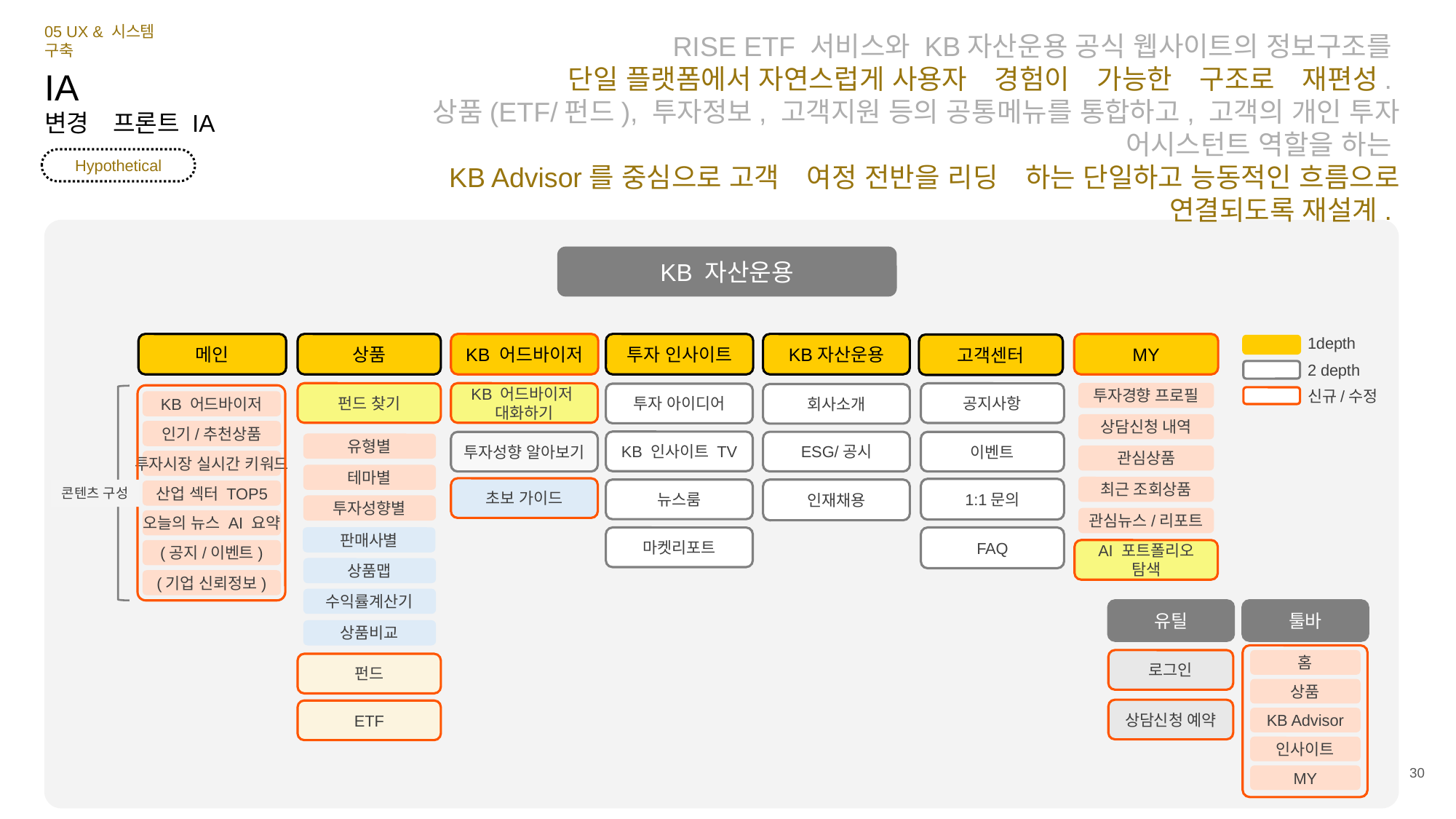

05 UX & 시스템 구축
RISE ETF 서비스와 KB자산운용 공식 웹사이트의 정보구조를
단일 플랫폼에서 자연스럽게 사용자　경험이　가능한　구조로　재편성.
상품(ETF/펀드), 투자정보, 고객지원 등의 공통메뉴를 통합하고, 고객의 개인 투자 어시스턴트 역할을 하는
KB Advisor를 중심으로 고객　여정 전반을 리딩　하는 단일하고 능동적인 흐름으로 연결되도록 재설계.
IA
변경　프론트 IA
Hypothetical

KB 자산운용
1depth

2 depth

신규/수정

메인
상품
KB 어드바이저
투자 인사이트
KB자산운용
MY
고객센터
투자경향 프로필
펀드 찾기
KB 어드바이저
대화하기
공지사항
투자 아이디어
회사소개

KB 어드바이저
상담신청 내역
인기/추천상품
KB 인사이트 TV
ESG/공시
투자성향 알아보기
이벤트
유형별
관심상품
투자시장 실시간 키워드
테마별
최근 조회상품
초보 가이드
판매사별
상품맵
1:1문의
뉴스룸
인재채용
콘텐츠 구성
산업 섹터 TOP5
투자성향별
관심뉴스/리포트
오늘의 뉴스 AI 요약
마켓리포트
FAQ
(공지/이벤트)
AI 포트폴리오 탐색
(기업 신뢰정보)
수익률계산기
유틸
툴바
상품비교

로그인
홈
펀드
상품
상담신청 예약
ETF
KB Advisor
인사이트
30
MY